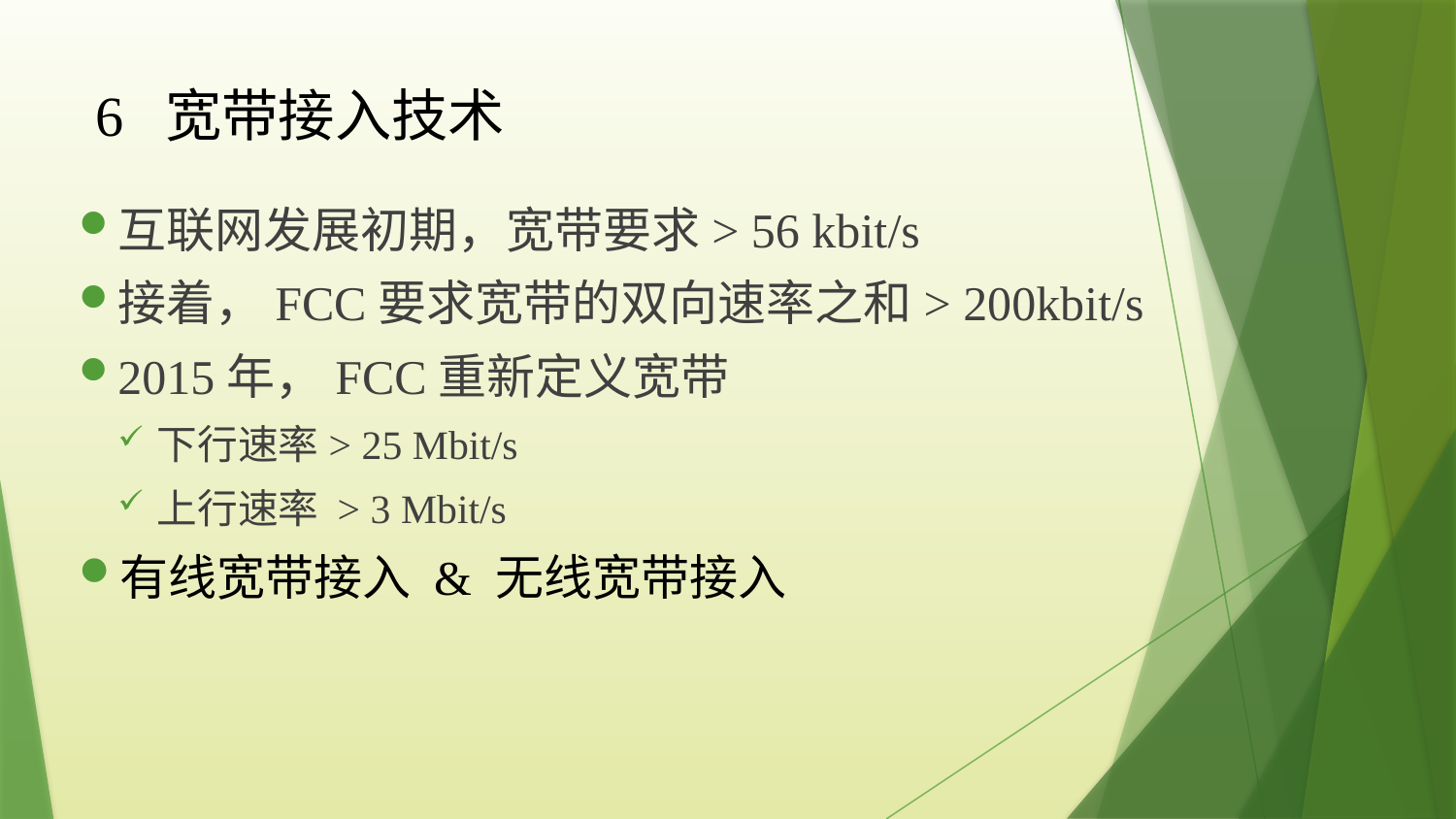

# 6  宽带接入技术
互联网发展初期，宽带要求> 56 kbit/s
接着，FCC要求宽带的双向速率之和> 200kbit/s
2015年，FCC重新定义宽带
下行速率> 25 Mbit/s
上行速率 > 3 Mbit/s
有线宽带接入 & 无线宽带接入